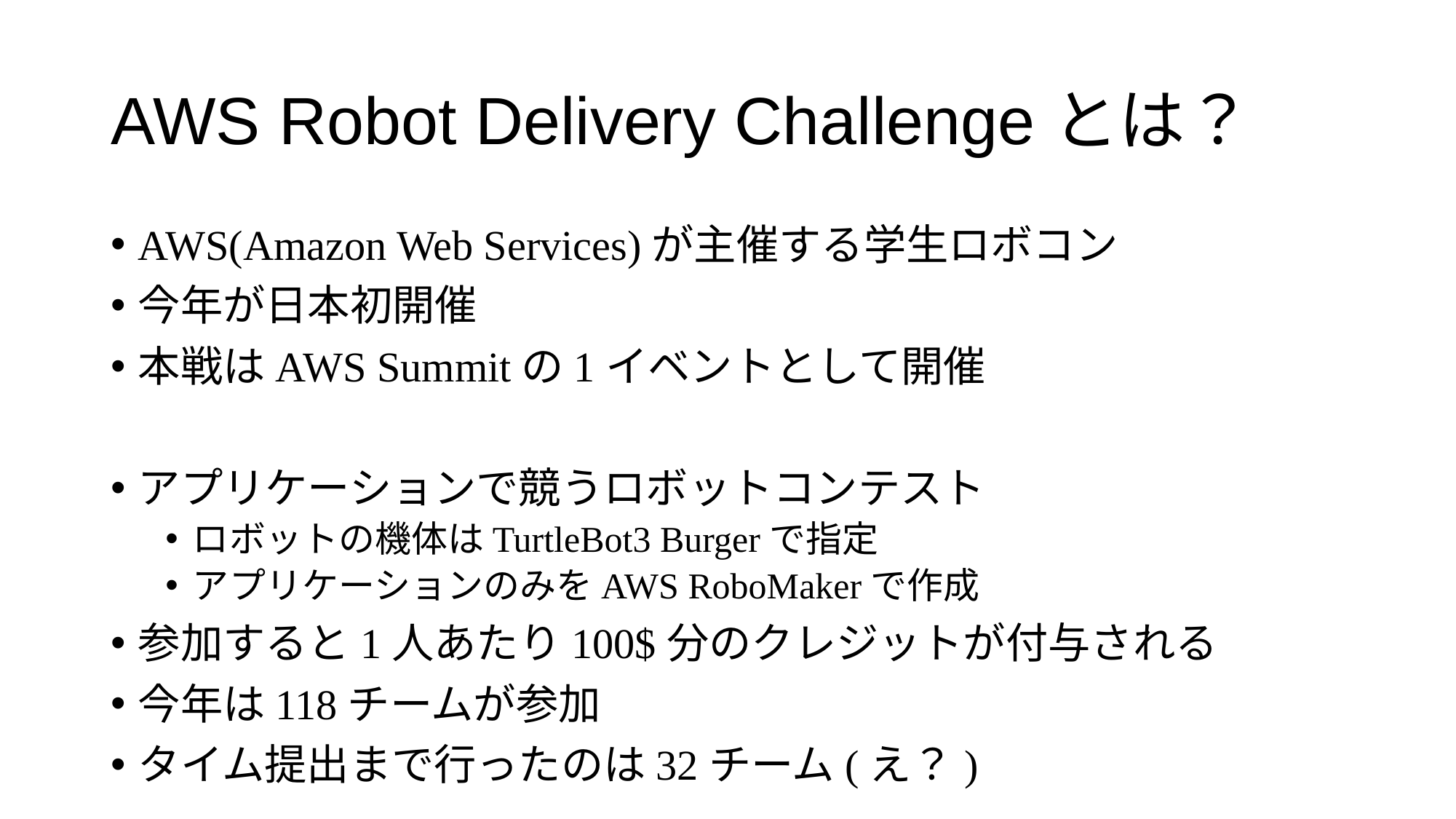

# AWS Robot Delivery Challengeとは？
AWS(Amazon Web Services)が主催する学生ロボコン
今年が日本初開催
本戦はAWS Summitの1イベントとして開催

アプリケーションで競うロボットコンテスト
ロボットの機体はTurtleBot3 Burgerで指定
アプリケーションのみをAWS RoboMakerで作成
参加すると1人あたり100$分のクレジットが付与される
今年は118チームが参加
タイム提出まで行ったのは32チーム(え？)